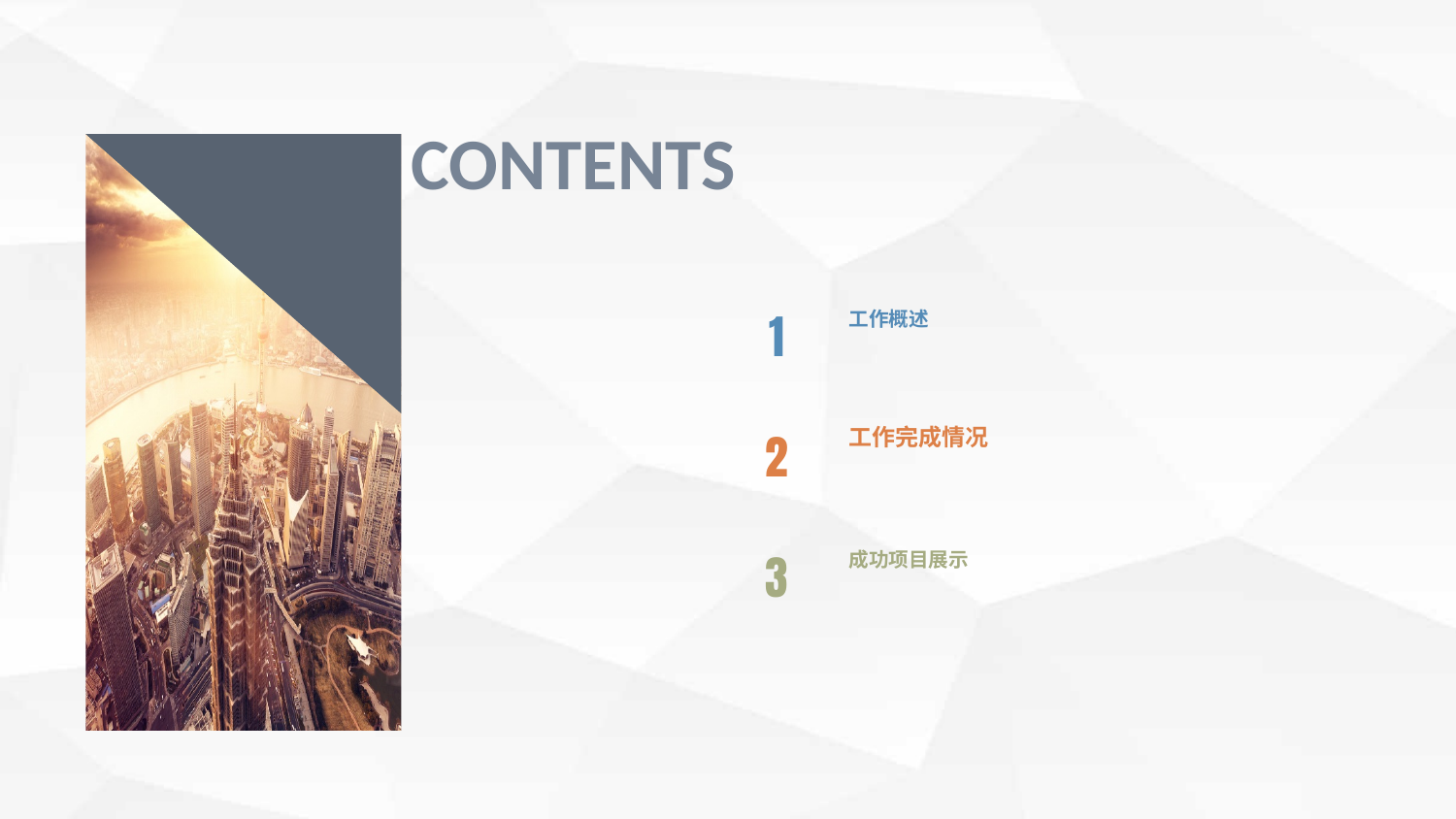

CONTENTS
1
工作概述

工作完成情况

2
3
成功项目展示